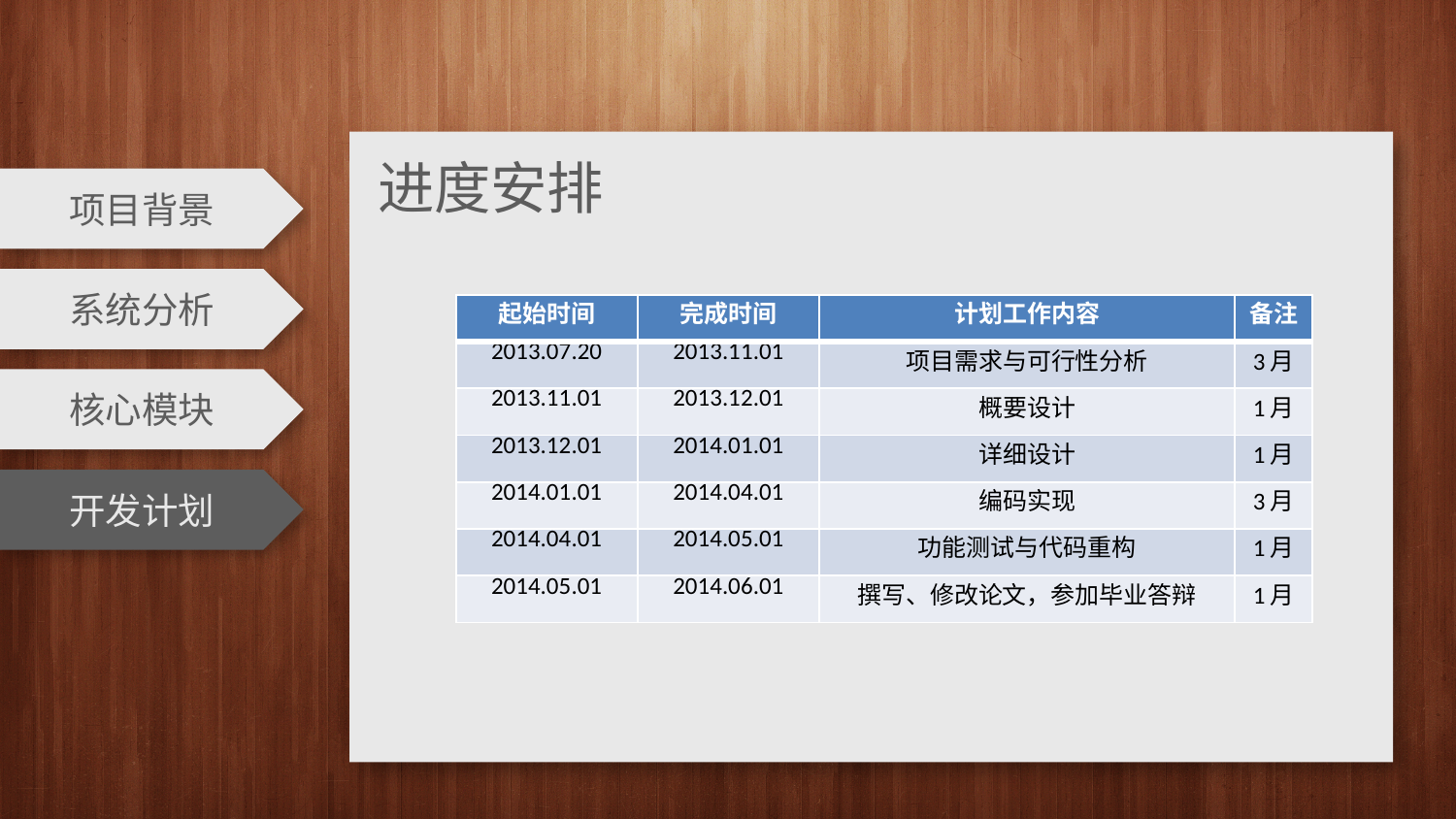

进度安排
项目背景
系统分析
| 起始时间 | 完成时间 | 计划工作内容 | 备注 |
| --- | --- | --- | --- |
| 2013.07.20 | 2013.11.01 | 项目需求与可行性分析 | 3月 |
| 2013.11.01 | 2013.12.01 | 概要设计 | 1月 |
| 2013.12.01 | 2014.01.01 | 详细设计 | 1月 |
| 2014.01.01 | 2014.04.01 | 编码实现 | 3月 |
| 2014.04.01 | 2014.05.01 | 功能测试与代码重构 | 1月 |
| 2014.05.01 | 2014.06.01 | 撰写、修改论文，参加毕业答辩 | 1月 |
核心模块
开发计划